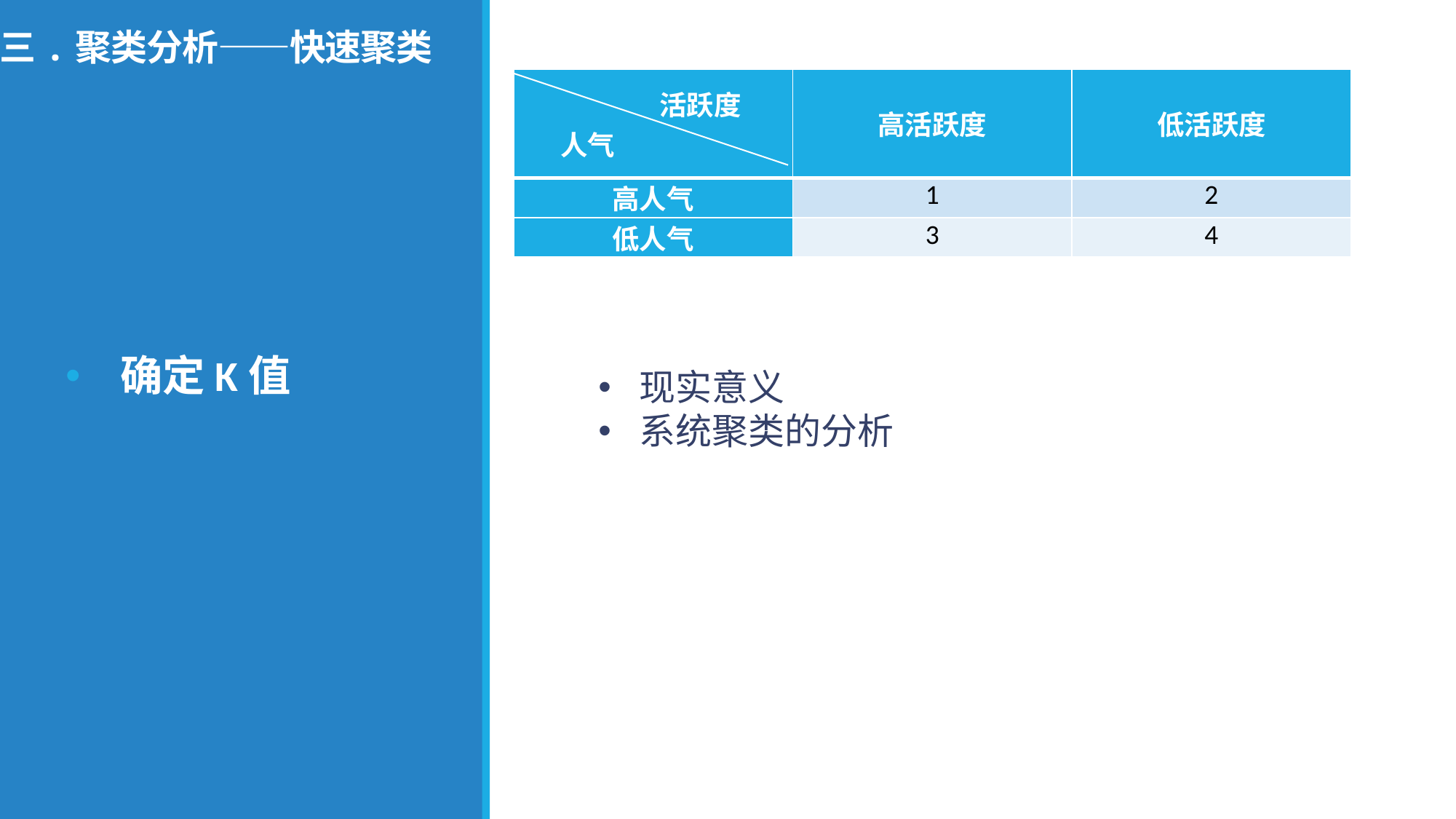

# 三.聚类分析——快速聚类
| 活跃度 人气 | 高活跃度 | 低活跃度 |
| --- | --- | --- |
| 高人气 | 1 | 2 |
| 低人气 | 3 | 4 |
确定K值

现实意义
系统聚类的分析